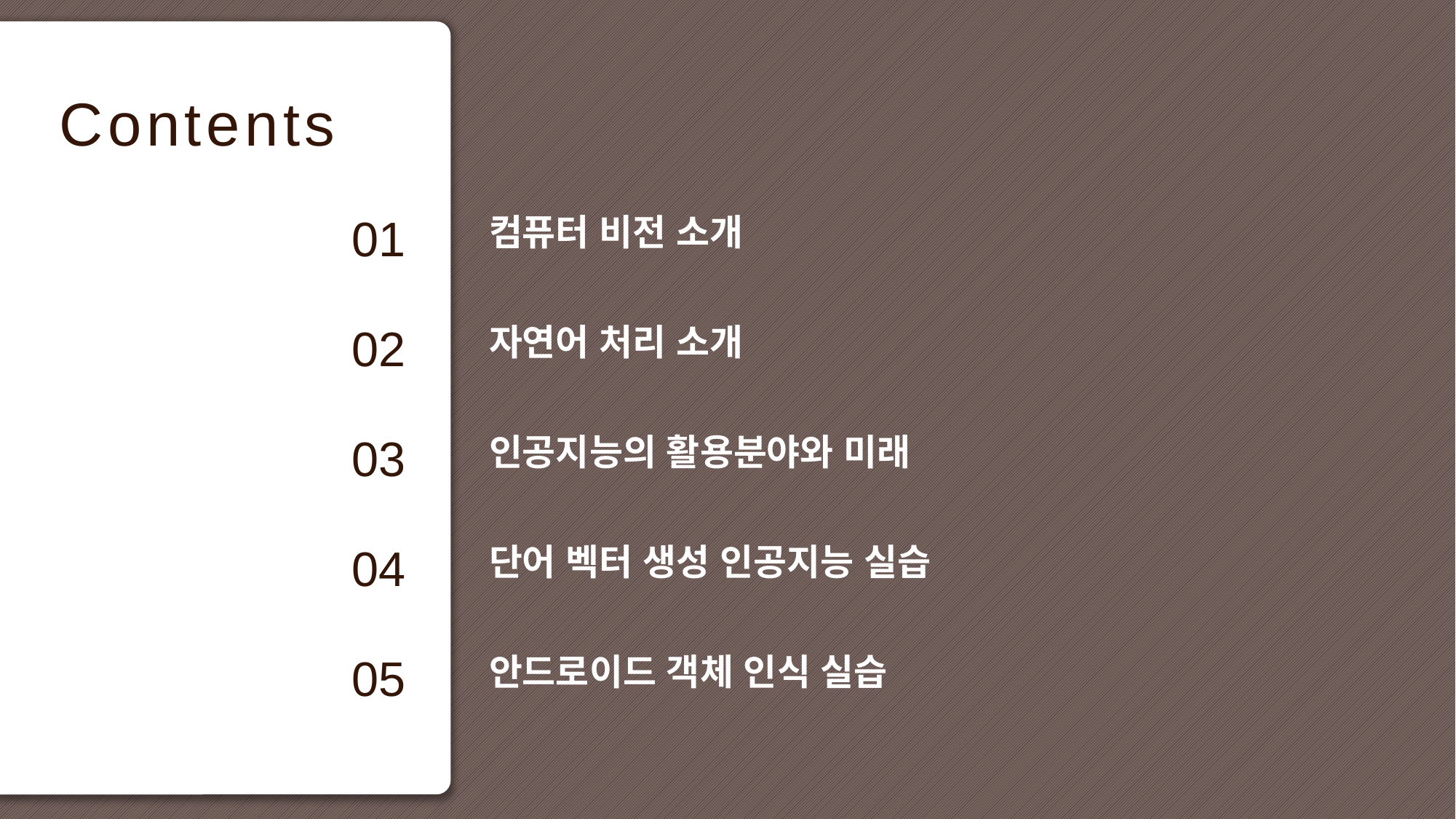

01
컴퓨터 비전 소개
02
자연어 처리 소개
03
인공지능의 활용분야와 미래
04
단어 벡터 생성 인공지능 실습
05
안드로이드 객체 인식 실습